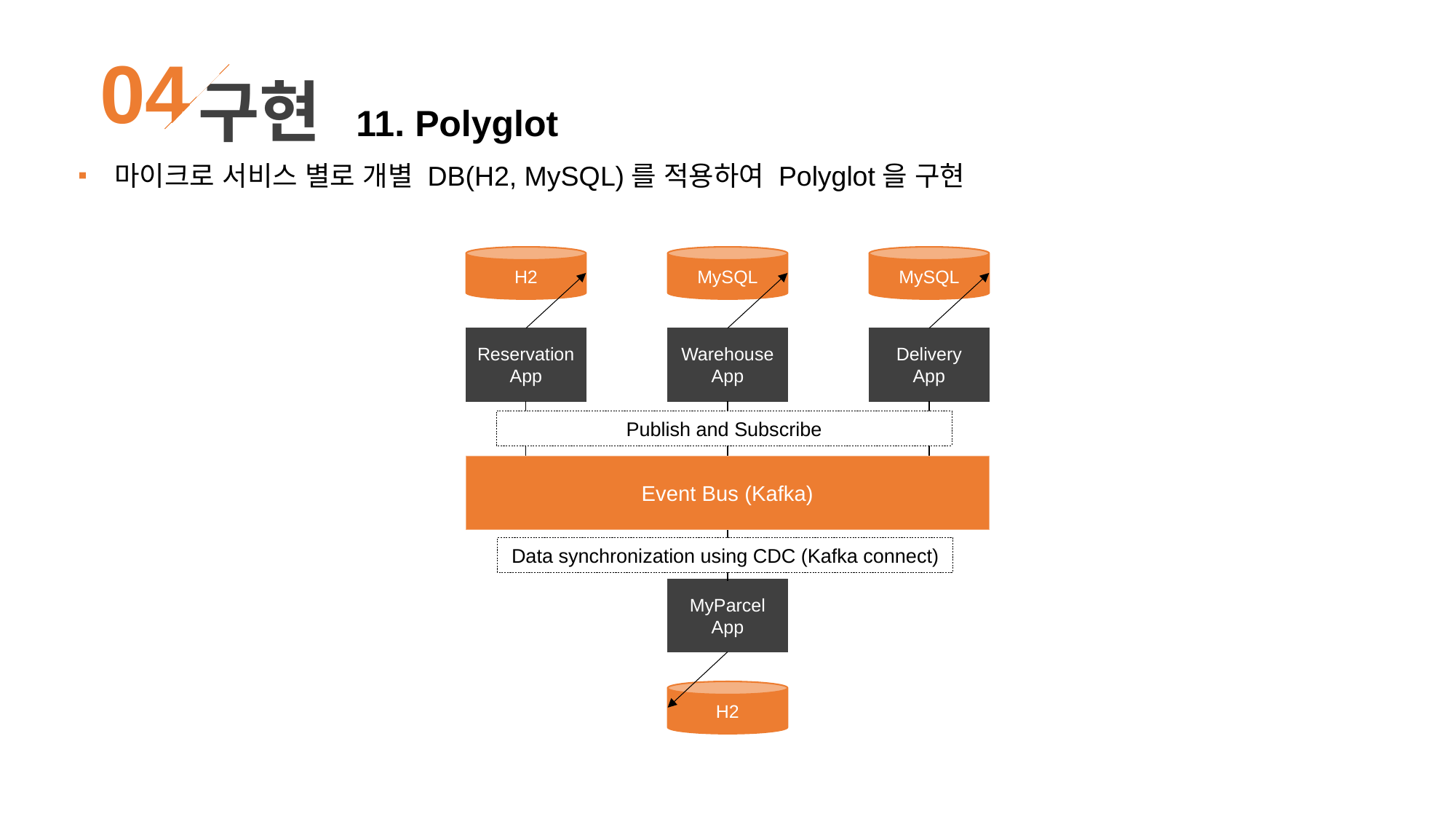

04

구현 11. Polyglot

마이크로 서비스 별로 개별 DB(H2, MySQL)를 적용하여 Polyglot을 구현

H2
MySQL
MySQL
Reservation
App
Warehouse
App
Delivery
App
Publish and Subscribe
Event Bus (Kafka)
Data synchronization using CDC (Kafka connect)
MyParcel
App
H2